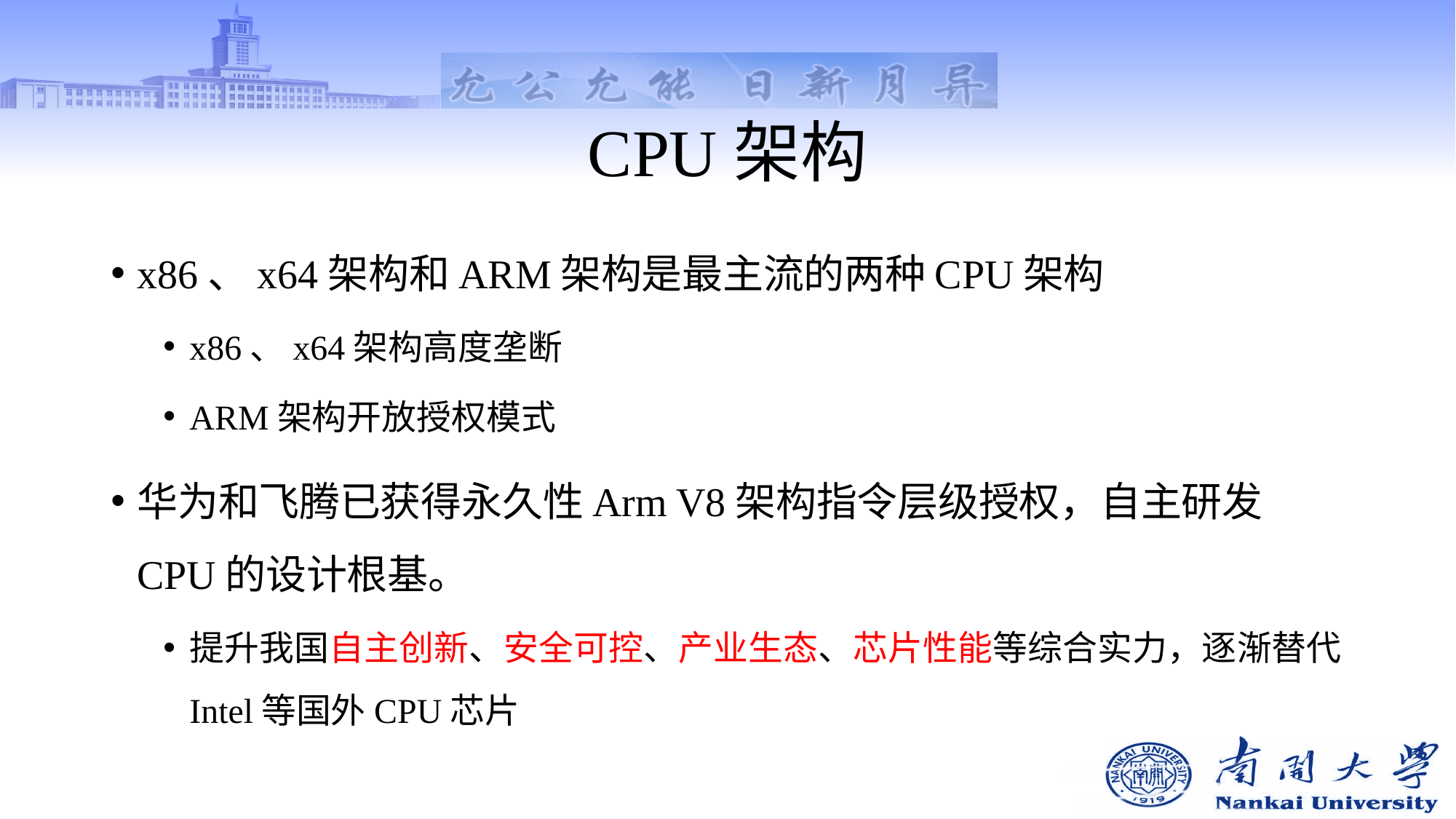

# CPU架构
x86、x64架构和ARM架构是最主流的两种CPU架构
x86、x64架构高度垄断
ARM架构开放授权模式
华为和飞腾已获得永久性Arm V8架构指令层级授权，自主研发CPU的设计根基。
提升我国自主创新、安全可控、产业生态、芯片性能等综合实力，逐渐替代Intel等国外CPU芯片